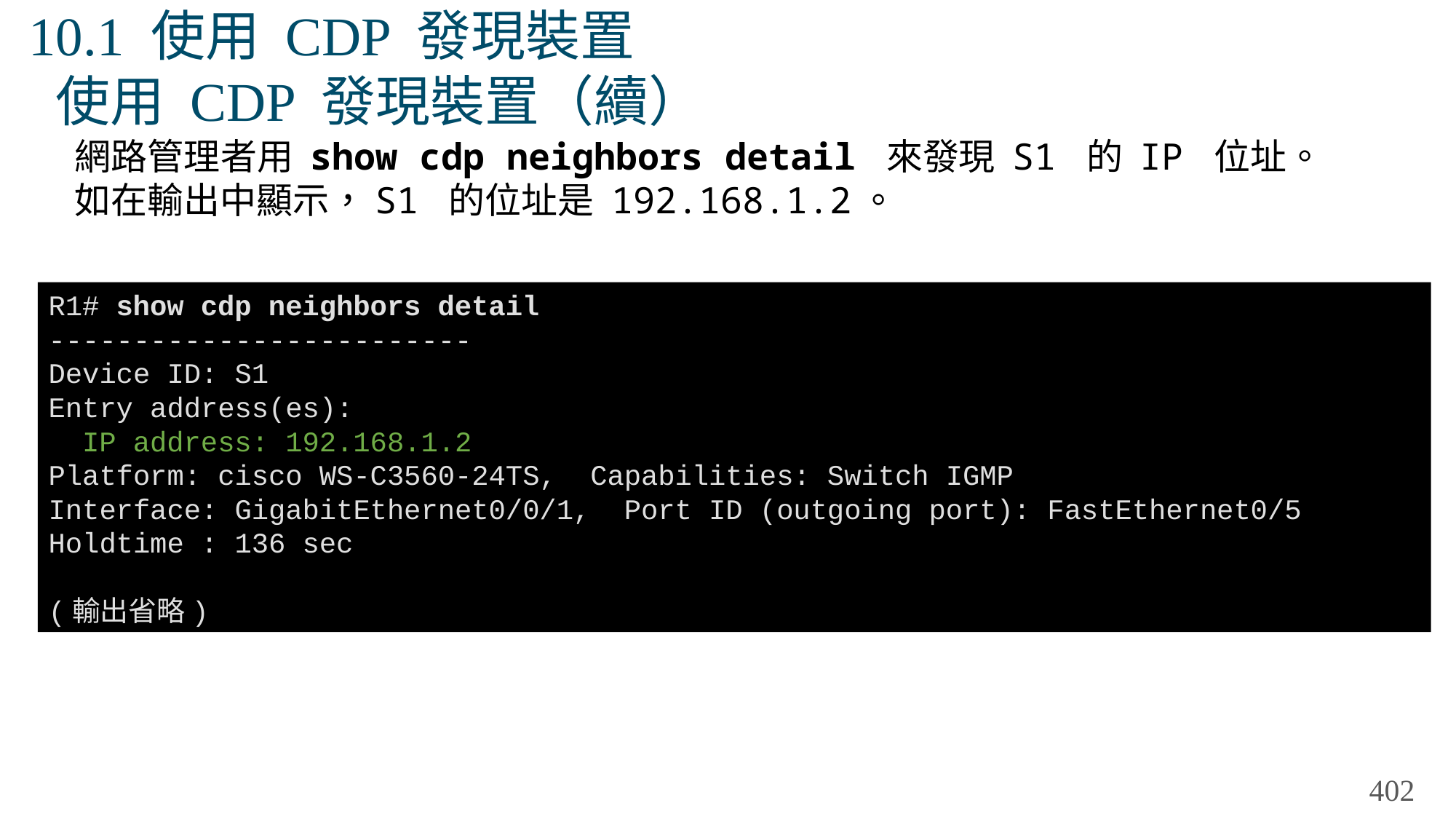

# 10.1 使用 CDP 發現裝置 使用 CDP 發現裝置（續）
網路管理者用 show cdp neighbors detail 來發現 S1 的 IP 位址。如在輸出中顯示，S1 的位址是 192.168.1.2。
R1# show cdp neighbors detail
-------------------------
Device ID: S1
Entry address(es):
  IP address: 192.168.1.2
Platform: cisco WS-C3560-24TS,  Capabilities: Switch IGMP
Interface: GigabitEthernet0/0/1,  Port ID (outgoing port): FastEthernet0/5
Holdtime : 136 sec

(輸出省略)
402